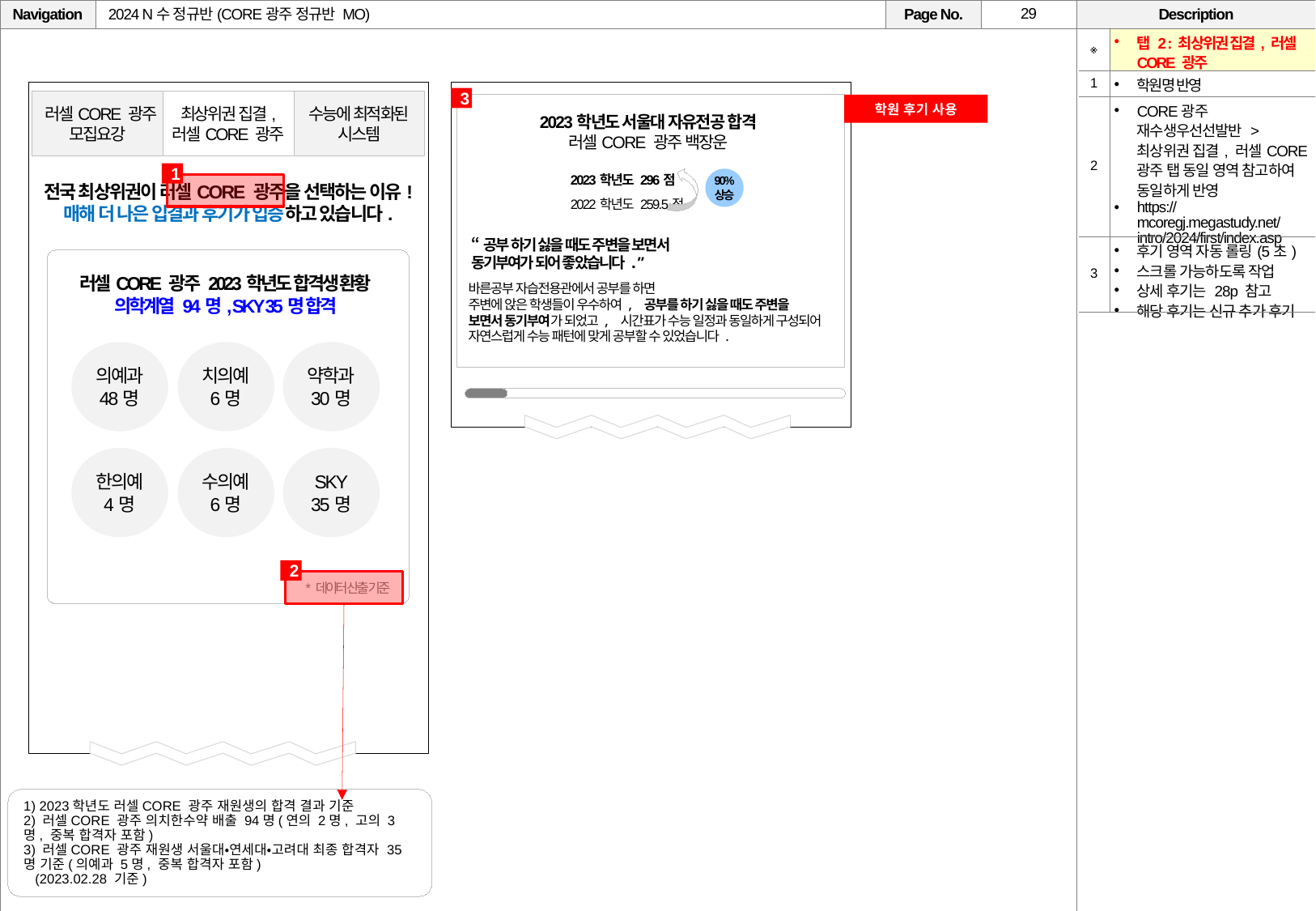

# 2024 N수 정규반(CORE광주 정규반 MO)
| ※ | 탭 2 : 최상위권 집결, 러셀CORE 광주 |
| --- | --- |
| 1 | 학원명 반영 |
| 2 | CORE광주 재수생우선선발반 > 최상위권 집결, 러셀CORE 광주 탭 동일 영역 참고하여 동일하게 반영 https://mcoregj.megastudy.net/intro/2024/first/index.asp |
| 3 | 후기 영역 자동 롤링(5초) 스크롤 가능하도록 작업 상세 후기는 28p 참고 해당 후기는 신규 추가 후기 |

3
 러셀CORE 광주
모집요강
최상위권 집결,
러셀CORE 광주
수능에 최적화된
시스템

학원 후기 사용
2023학년도 서울대 자유전공 합격
러셀CORE 광주 백장운
2023학년도 296점
2022학년도 259.5점
90%
상승
1

전국 최상위권이 러셀CORE 광주을 선택하는 이유!
매해 더 나은 입결과 후기가 입증하고 있습니다.

“공부 하기 싫을 때도 주변을 보면서
동기부여가 되어 좋았습니다.”

러셀CORE 광주 2023학년도 합격생 환황
의학계열 94명, SKY 35명 합격
바른공부 자습전용관에서 공부를 하면
주변에 앉은 학생들이 우수하여, 공부를 하기 싫을 때도 주변을
보면서 동기부여가 되었고, 시간표가 수능 일정과 동일하게 구성되어 자연스럽게 수능 패턴에 맞게 공부할 수 있었습니다.

의예과
48명
치의예
6명
약학과
30명
한의예
4명
수의예
6명
SKY
35명

2

* 데이터 산출 기준

1) 2023학년도 러셀CORE 광주 재원생의 합격 결과 기준
2) 러셀CORE 광주 의치한수약 배출 94명(연의 2명, 고의 3명, 중복 합격자 포함)
3) 러셀CORE 광주 재원생 서울대•연세대•고려대 최종 합격자 35명 기준(의예과 5명, 중복 합격자 포함)
   (2023.02.28 기준)